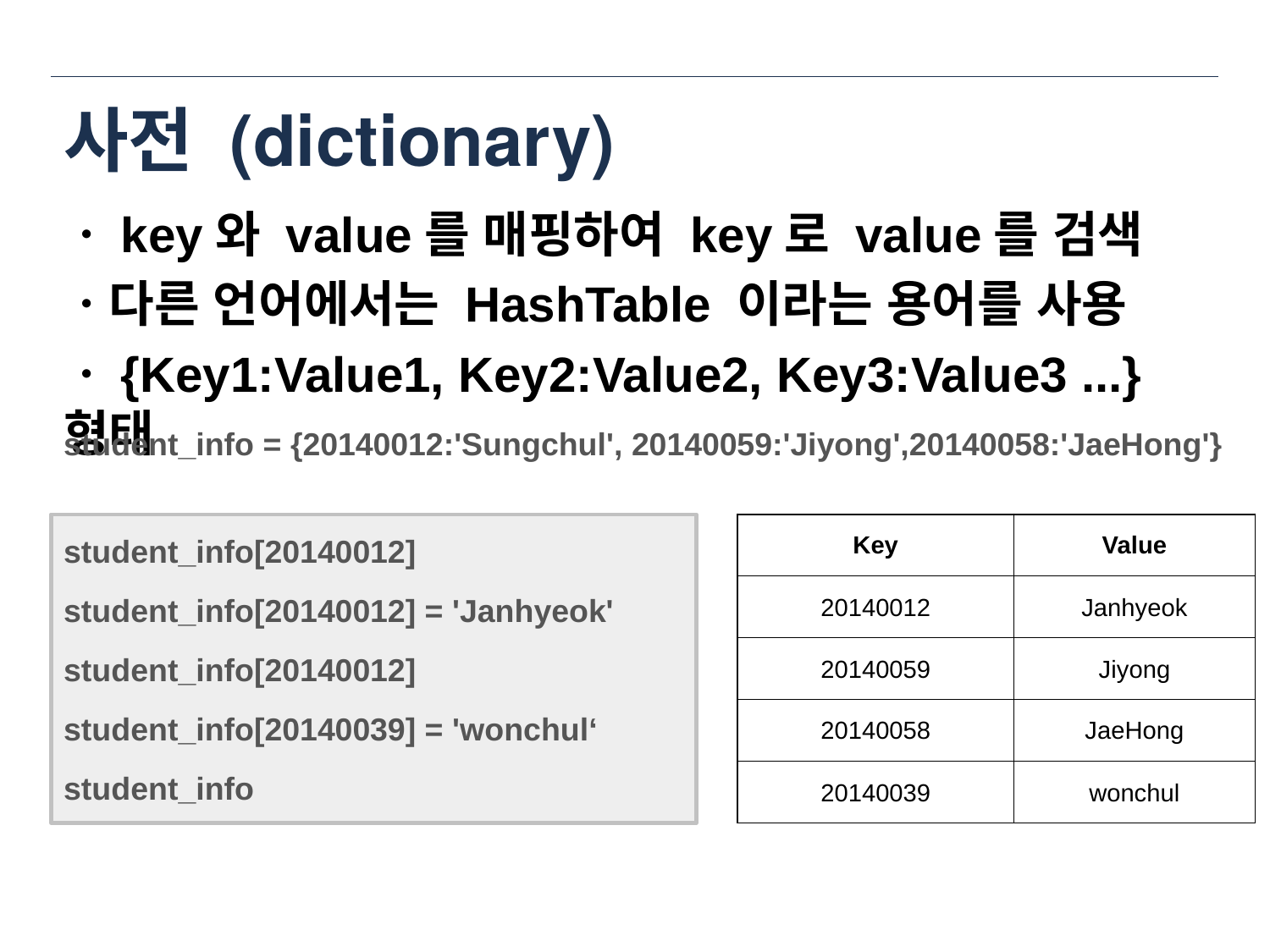

# 사전 (dictionary)
ㆍkey와 value를 매핑하여 key로 value를 검색
ㆍ다른 언어에서는 HashTable 이라는 용어를 사용
ㆍ{Key1:Value1, Key2:Value2, Key3:Value3 ...} 형태
student_info = {20140012:'Sungchul', 20140059:'Jiyong',20140058:'JaeHong'}
student_info[20140012]
student_info[20140012] = 'Janhyeok'
student_info[20140012]
student_info[20140039] = 'wonchul‘
student_info
| Key | Value |
| --- | --- |
| 20140012 | Janhyeok |
| 20140059 | Jiyong |
| 20140058 | JaeHong |
| 20140039 | wonchul |